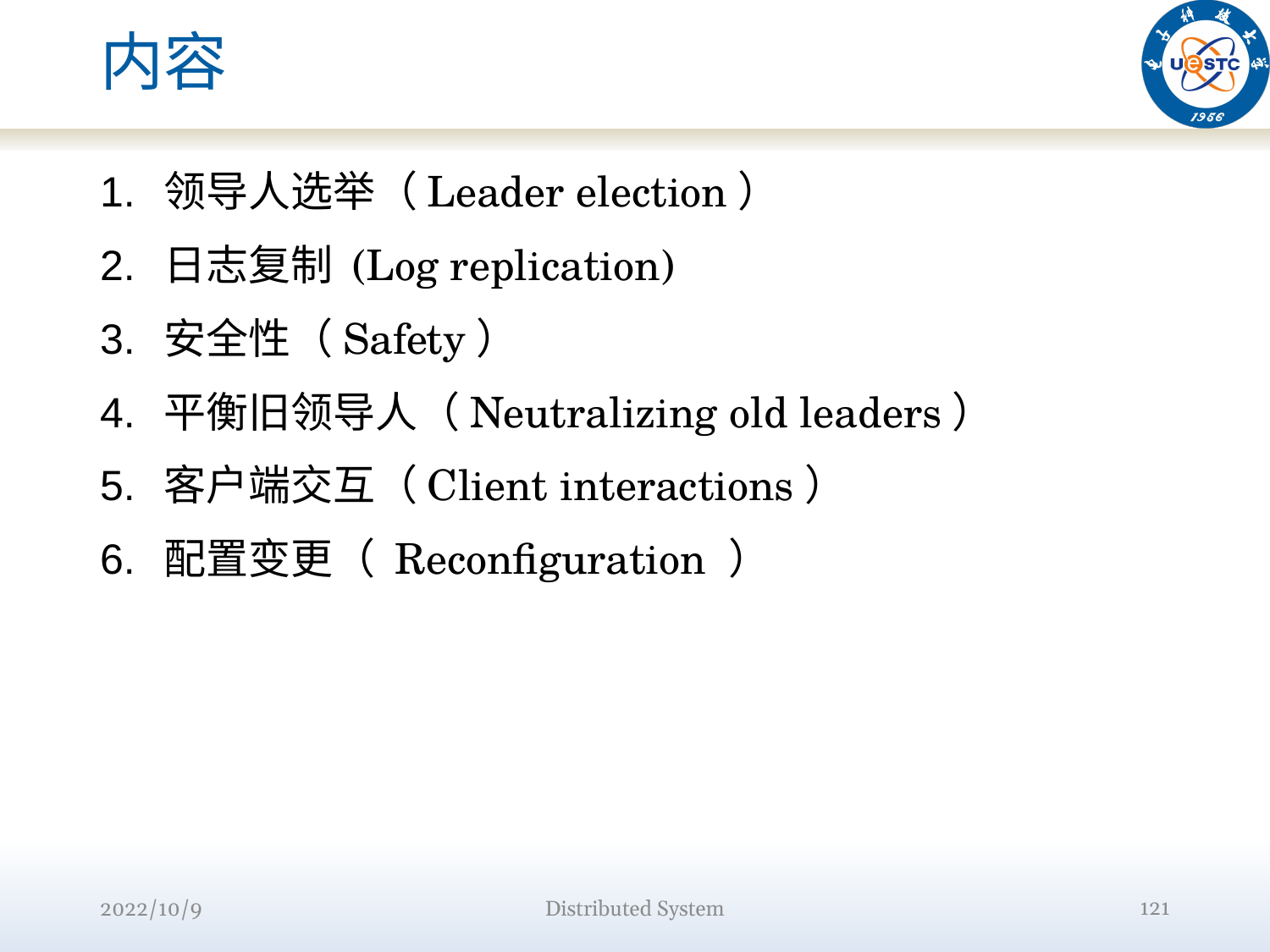

# 内容
领导人选举（Leader election）
日志复制 (Log replication)
安全性（Safety）
平衡旧领导人（Neutralizing old leaders）
客户端交互（Client interactions）
配置变更（ Reconfiguration ）
2022/10/9
Distributed System
121